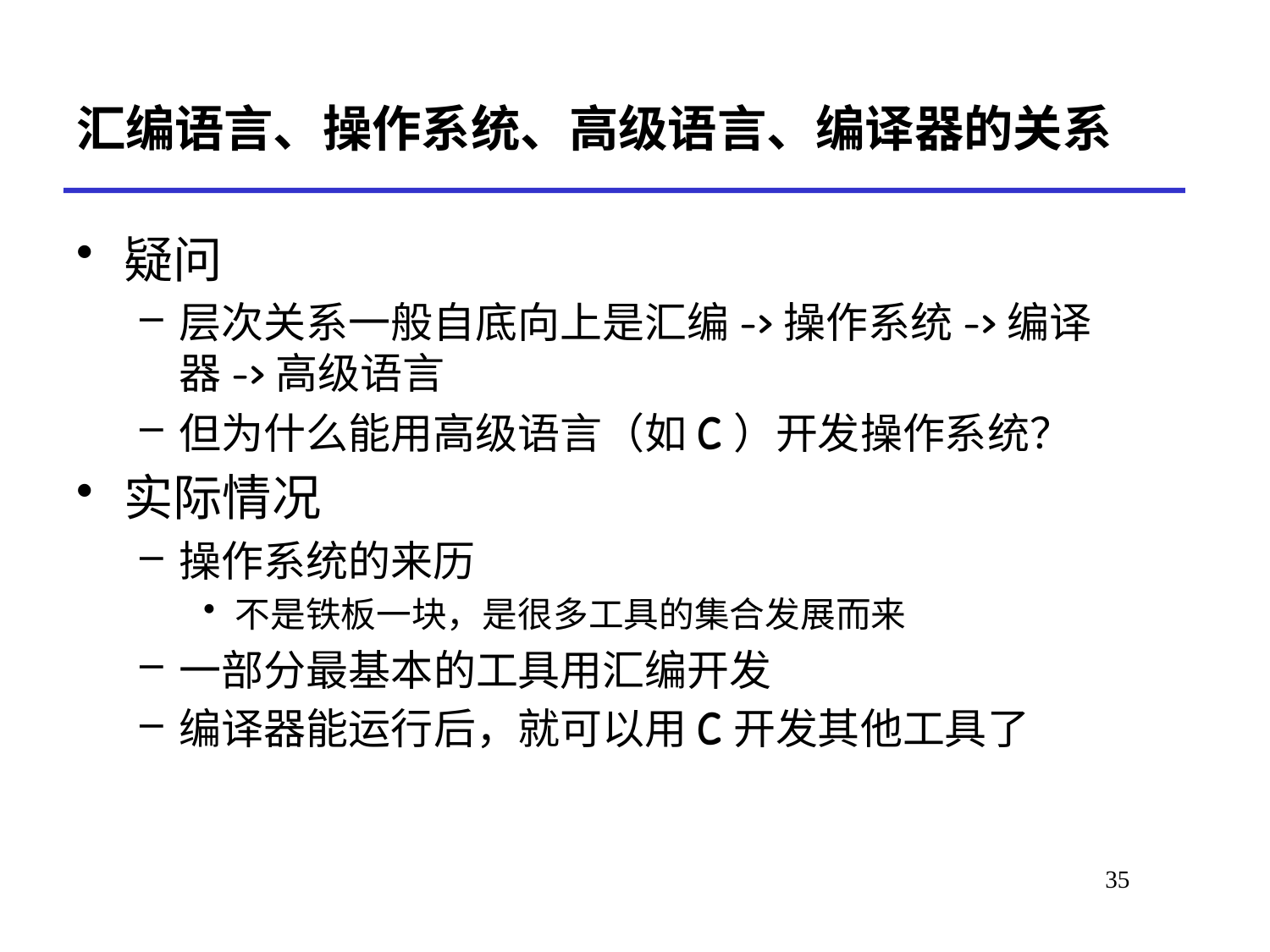

# 汇编语言、操作系统、高级语言、编译器的关系
疑问
层次关系一般自底向上是汇编->操作系统->编译器->高级语言
但为什么能用高级语言（如C）开发操作系统？
实际情况
操作系统的来历
不是铁板一块，是很多工具的集合发展而来
一部分最基本的工具用汇编开发
编译器能运行后，就可以用C开发其他工具了

35